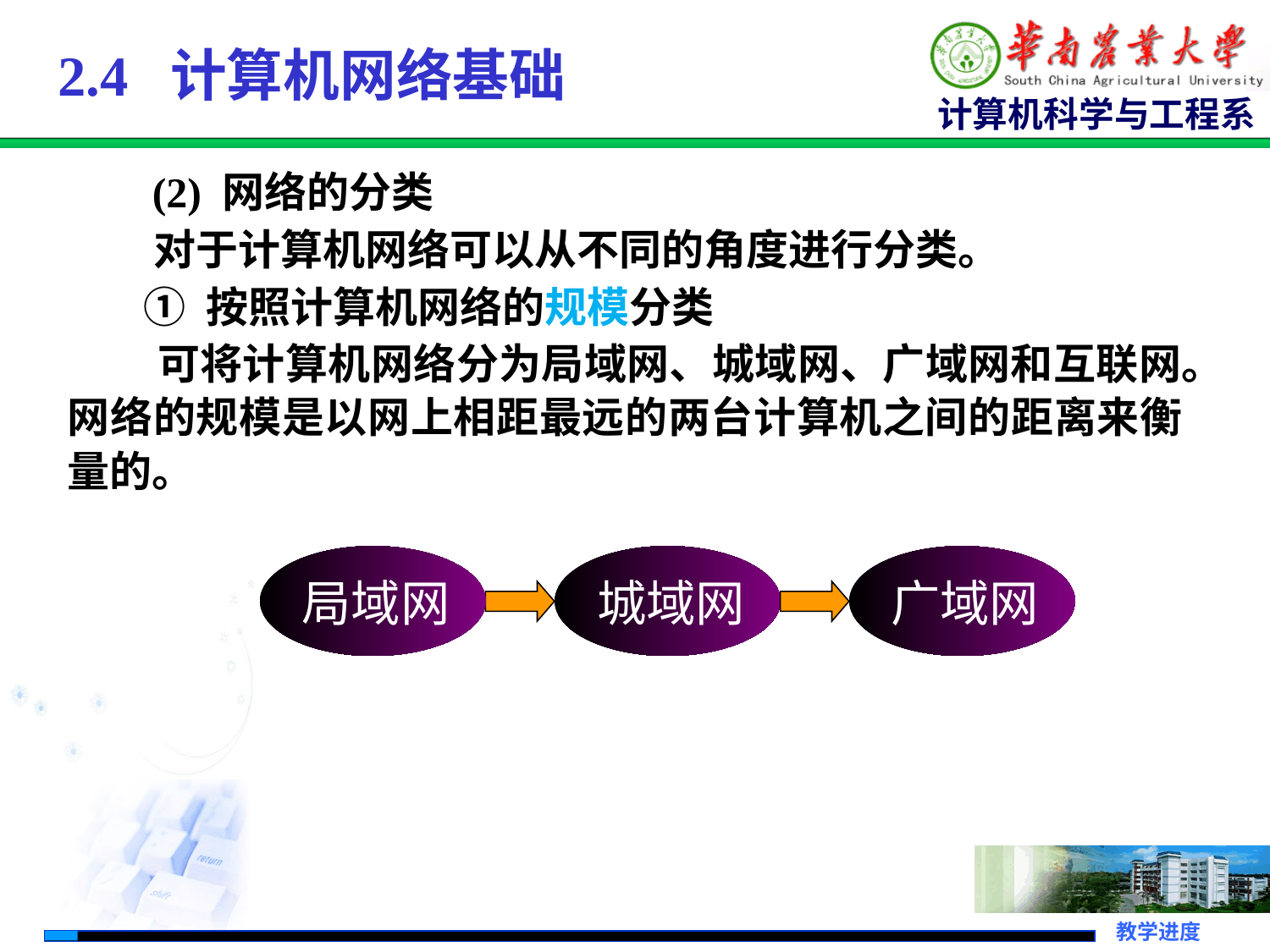

# 2.4  计算机网络基础
        (2) 网络的分类
        对于计算机网络可以从不同的角度进行分类。
        ① 按照计算机网络的规模分类
        可将计算机网络分为局域网、城域网、广域网和互联网。网络的规模是以网上相距最远的两台计算机之间的距离来衡量的。

局域网

城域网

广域网